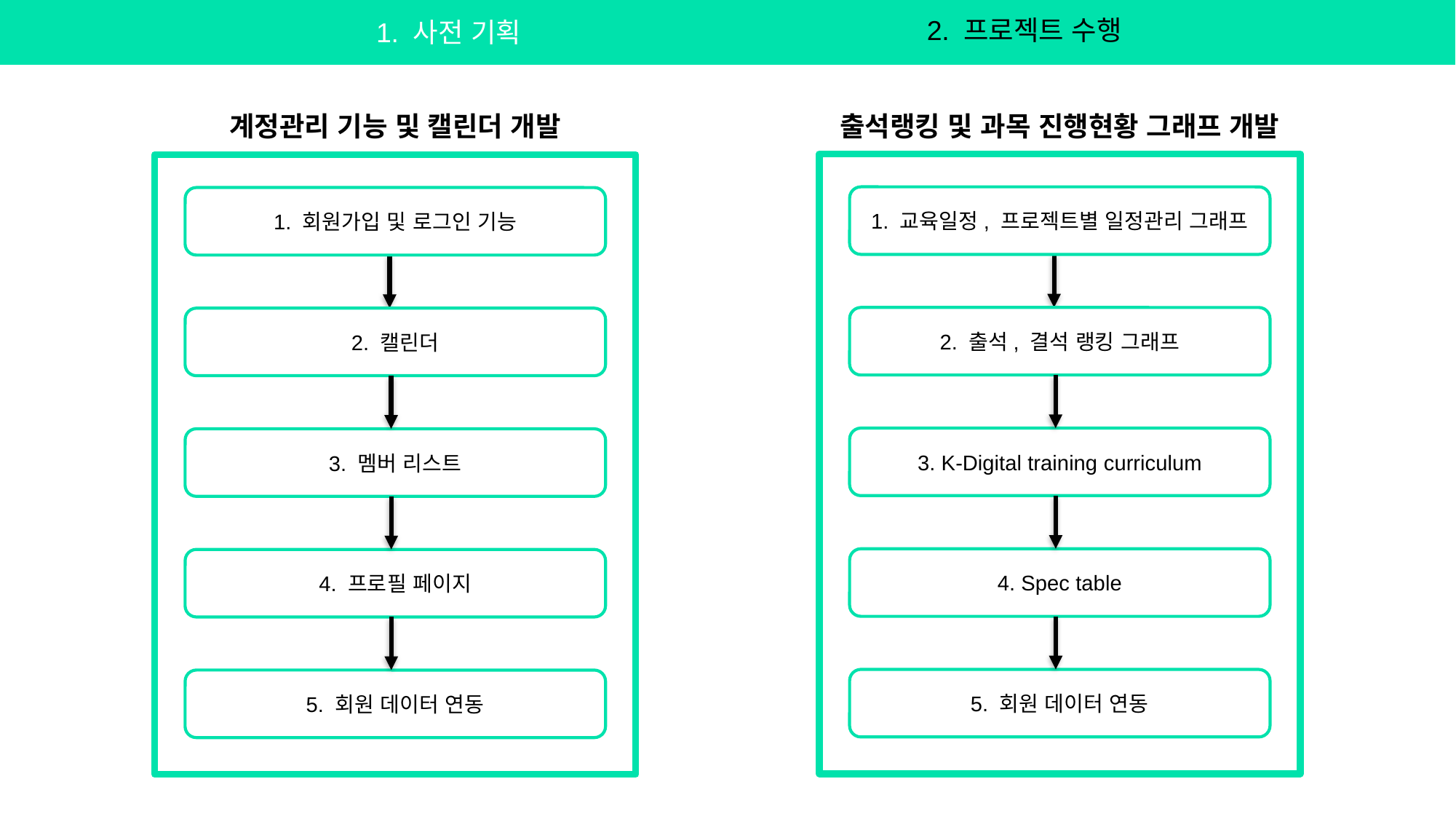

2. 프로젝트 수행
1. 사전 기획
계정관리 기능 및 캘린더 개발
출석랭킹 및 과목 진행현황 그래프 개발

1. 교육일정, 프로젝트별 일정관리 그래프
1. 회원가입 및 로그인 기능
2. 출석, 결석 랭킹 그래프
2. 캘린더
3. K-Digital training curriculum
3. 멤버 리스트
4. Spec table
4. 프로필 페이지
5. 회원 데이터 연동
5. 회원 데이터 연동